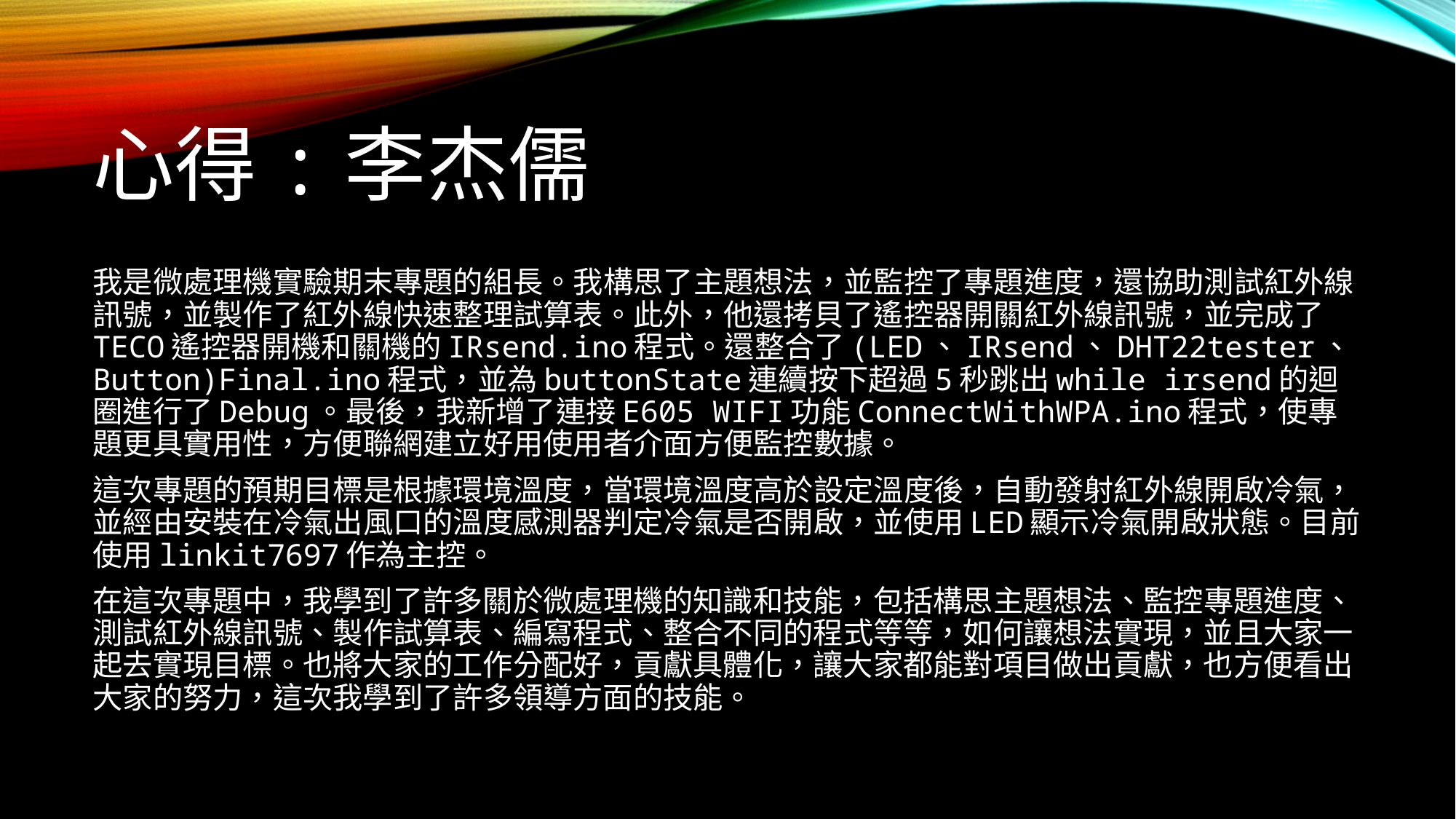

# 心得:李杰儒
我是微處理機實驗期末專題的組長。我構思了主題想法，並監控了專題進度，還協助測試紅外線訊號，並製作了紅外線快速整理試算表。此外，他還拷貝了遙控器開關紅外線訊號，並完成了TECO遙控器開機和關機的IRsend.ino程式。還整合了(LED、IRsend、DHT22tester、Button)Final.ino程式，並為buttonState連續按下超過5秒跳出while irsend的迴圈進行了Debug。最後，我新增了連接E605 WIFI功能ConnectWithWPA.ino程式，使專題更具實用性，方便聯網建立好用使用者介面方便監控數據。
這次專題的預期目標是根據環境溫度，當環境溫度高於設定溫度後，自動發射紅外線開啟冷氣，並經由安裝在冷氣出風口的溫度感測器判定冷氣是否開啟，並使用LED顯示冷氣開啟狀態。目前使用linkit7697作為主控。
在這次專題中，我學到了許多關於微處理機的知識和技能，包括構思主題想法、監控專題進度、測試紅外線訊號、製作試算表、編寫程式、整合不同的程式等等，如何讓想法實現，並且大家一起去實現目標。也將大家的工作分配好，貢獻具體化，讓大家都能對項目做出貢獻，也方便看出大家的努力，這次我學到了許多領導方面的技能。